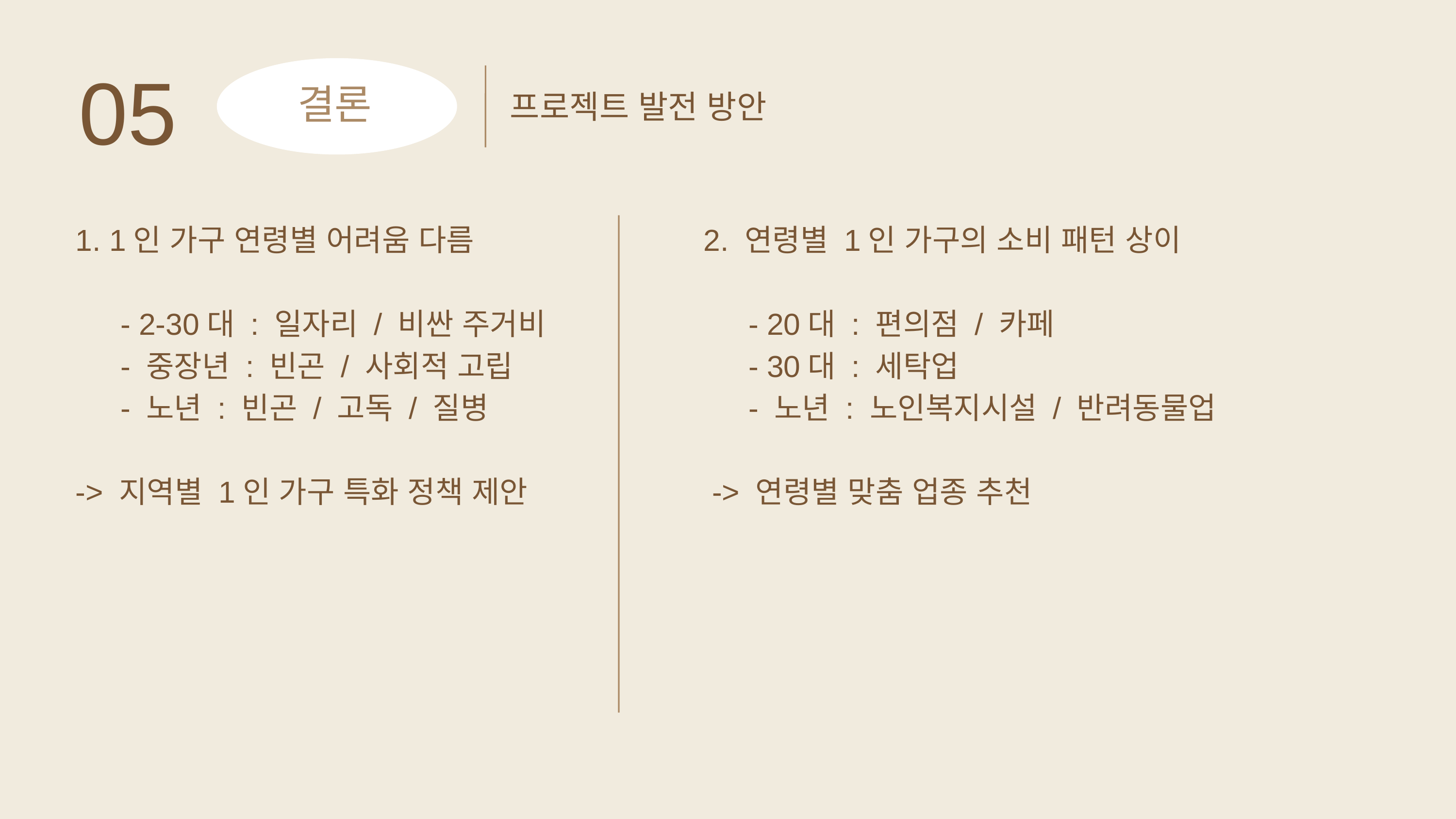

05

결론

프로젝트 발전 방안
결론

1. 1인 가구 연령별 어려움 다름

 - 2-30대 : 일자리 / 비싼 주거비
 - 중장년 : 빈곤 / 사회적 고립
 - 노년 : 빈곤 / 고독 / 질병

-> 지역별 1인 가구 특화 정책 제안
2. 연령별 1인 가구의 소비 패턴 상이

 - 20대 : 편의점 / 카페
 - 30대 : 세탁업
 - 노년 : 노인복지시설 / 반려동물업

 -> 연령별 맞춤 업종 추천